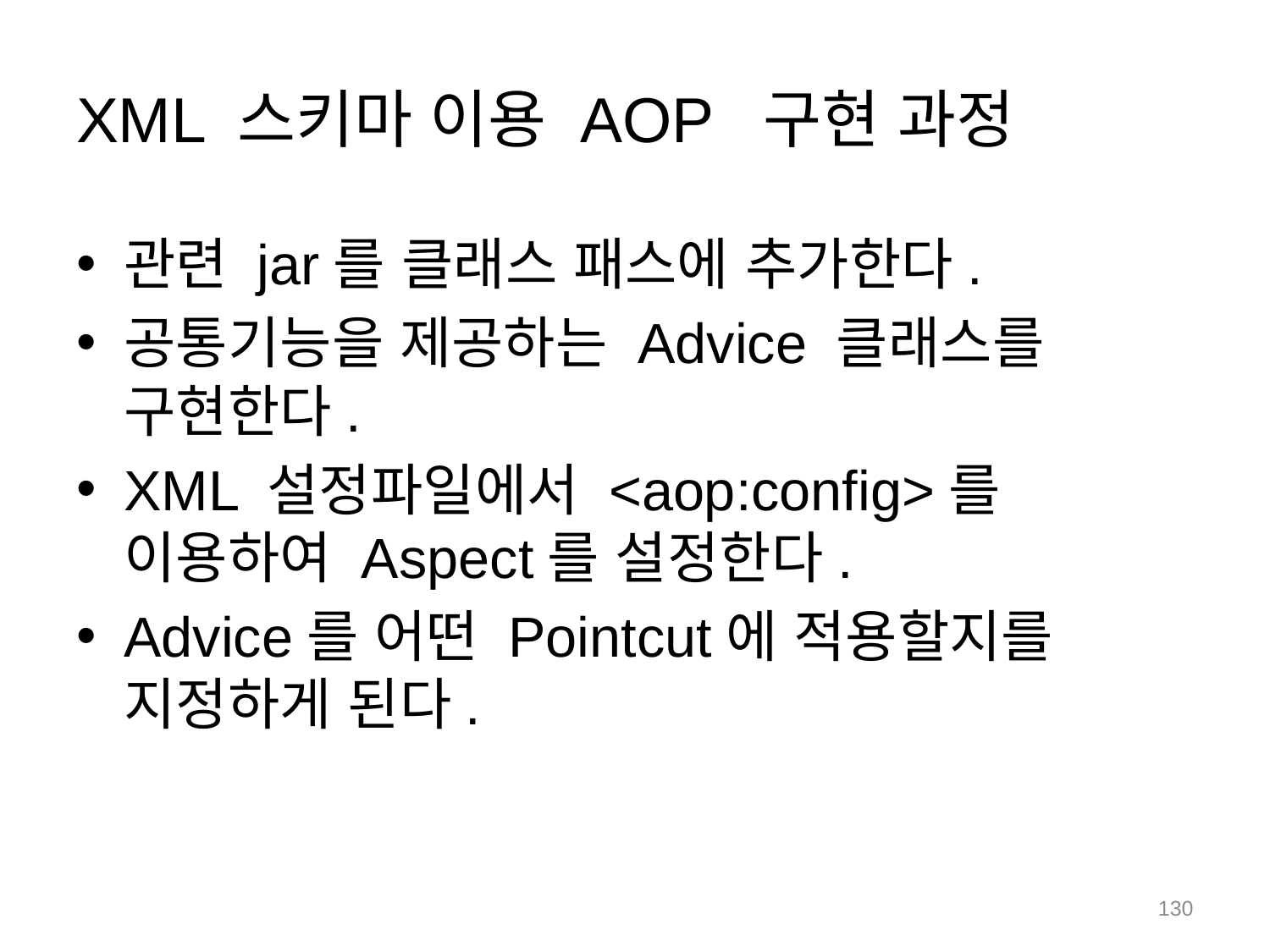

# XML 스키마 이용 AOP  구현 과정
관련 jar를 클래스 패스에 추가한다.
공통기능을 제공하는 Advice 클래스를 구현한다.
XML 설정파일에서 <aop:config>를 이용하여 Aspect를 설정한다.
Advice를 어떤 Pointcut에 적용할지를 지정하게 된다.
130